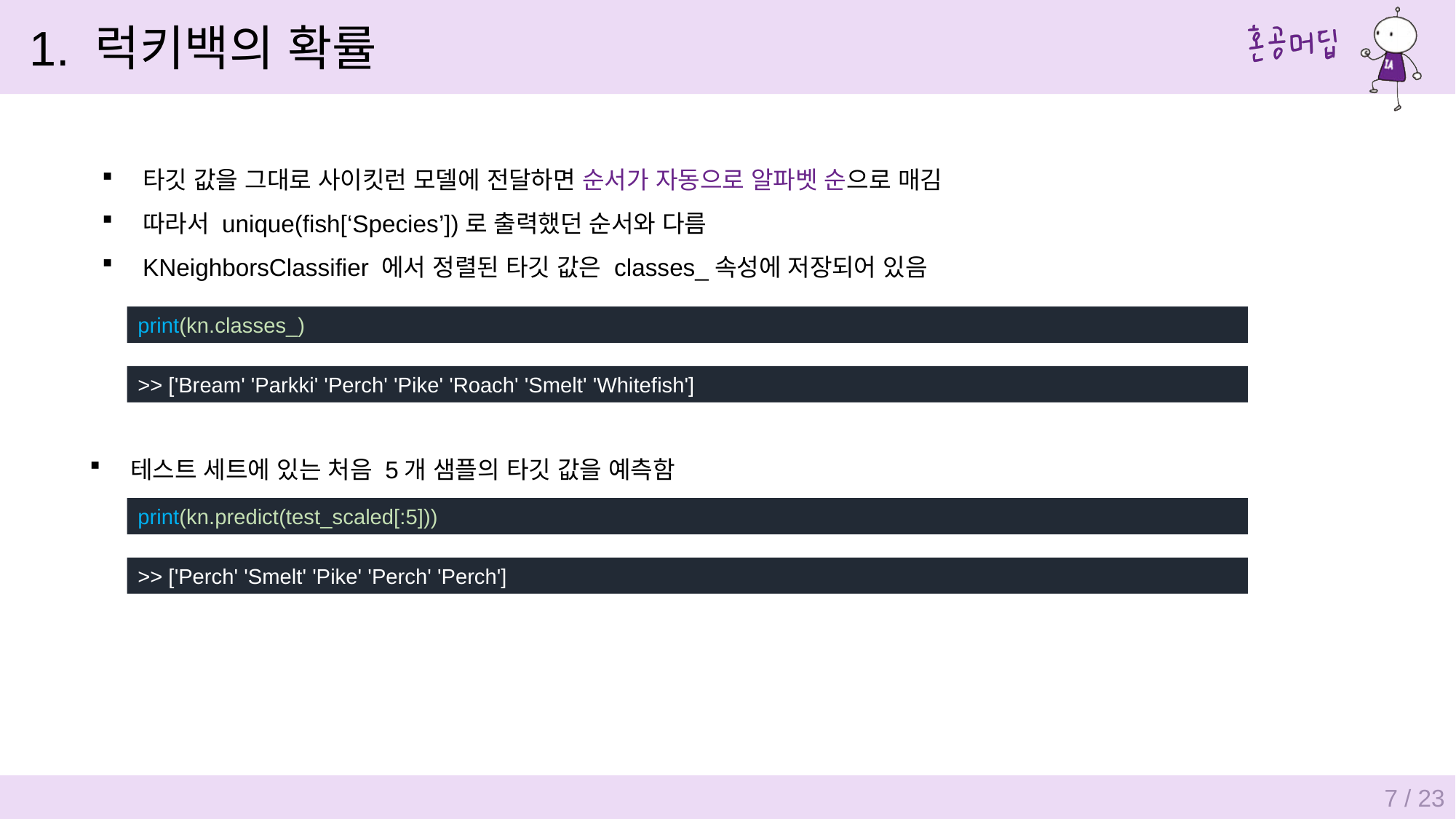

1. 럭키백의 확률
타깃 값을 그대로 사이킷런 모델에 전달하면 순서가 자동으로 알파벳 순으로 매김
따라서 unique(fish[‘Species’])로 출력했던 순서와 다름
KNeighborsClassifier 에서 정렬된 타깃 값은 classes_속성에 저장되어 있음
print(kn.classes_)
>> ['Bream' 'Parkki' 'Perch' 'Pike' 'Roach' 'Smelt' 'Whitefish']
테스트 세트에 있는 처음 5개 샘플의 타깃 값을 예측함
print(kn.predict(test_scaled[:5]))
>> ['Perch' 'Smelt' 'Pike' 'Perch' 'Perch']
7 / 23